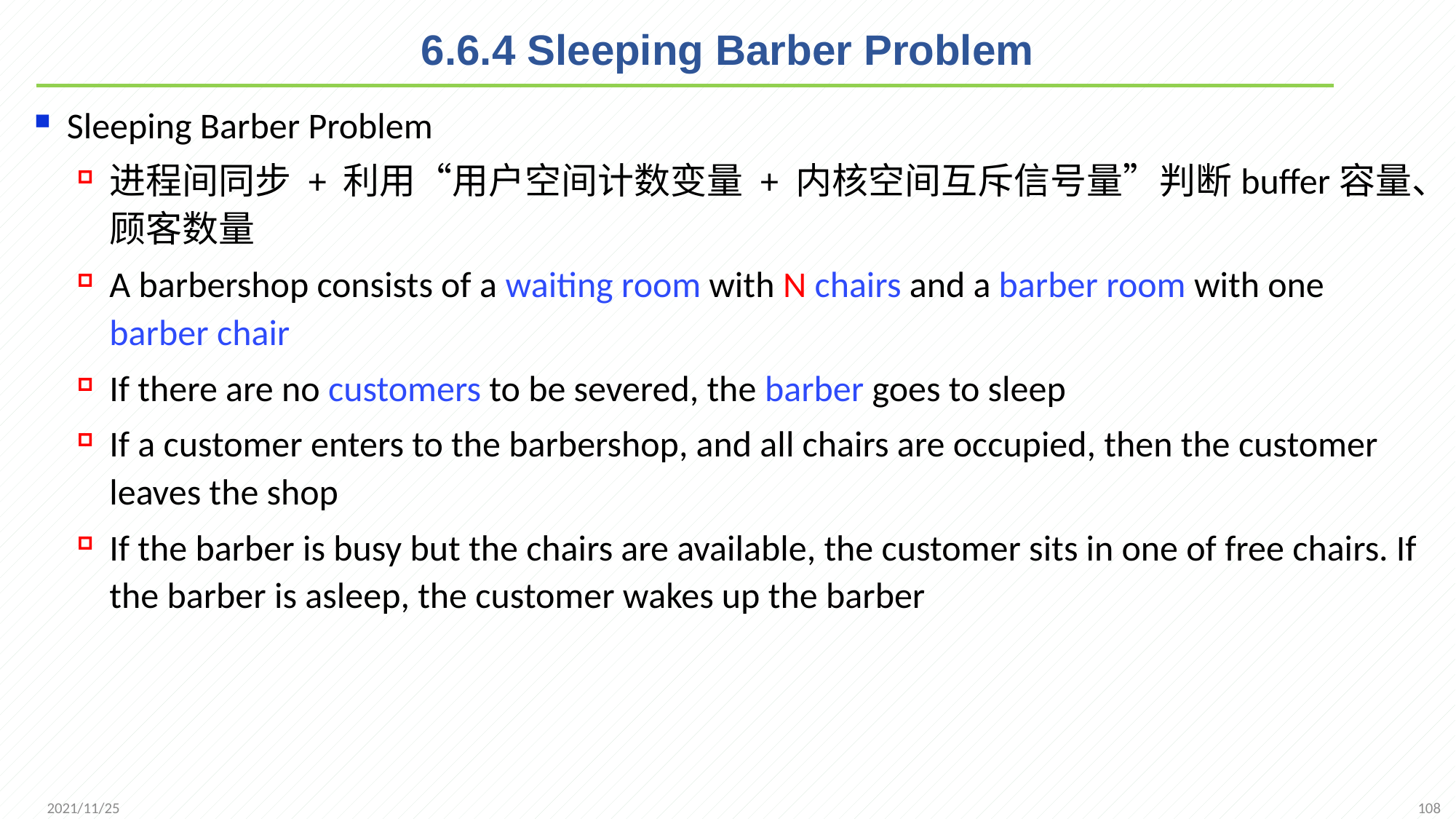

# 6.6.4 Sleeping Barber Problem
Sleeping Barber Problem
进程间同步 + 利用“用户空间计数变量 + 内核空间互斥信号量”判断buffer容量、顾客数量
A barbershop consists of a waiting room with N chairs and a barber room with one barber chair
If there are no customers to be severed, the barber goes to sleep
If a customer enters to the barbershop, and all chairs are occupied, then the customer leaves the shop
If the barber is busy but the chairs are available, the customer sits in one of free chairs. If the barber is asleep, the customer wakes up the barber

108
2021/11/25